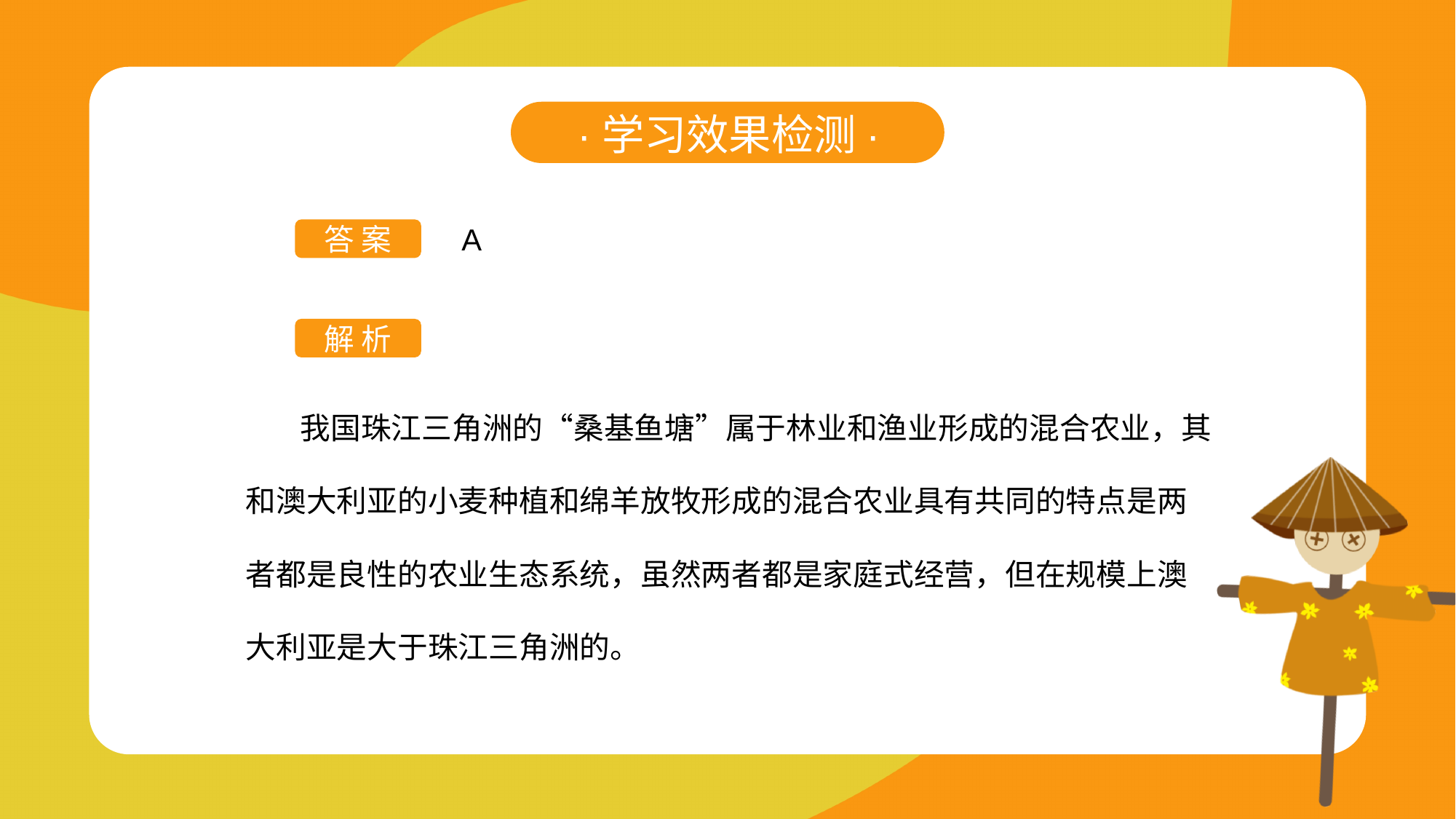

·学习效果检测·
A
答 案
解 析
我国珠江三角洲的“桑基鱼塘”属于林业和渔业形成的混合农业，其和澳大利亚的小麦种植和绵羊放牧形成的混合农业具有共同的特点是两者都是良性的农业生态系统，虽然两者都是家庭式经营，但在规模上澳大利亚是大于珠江三角洲的。